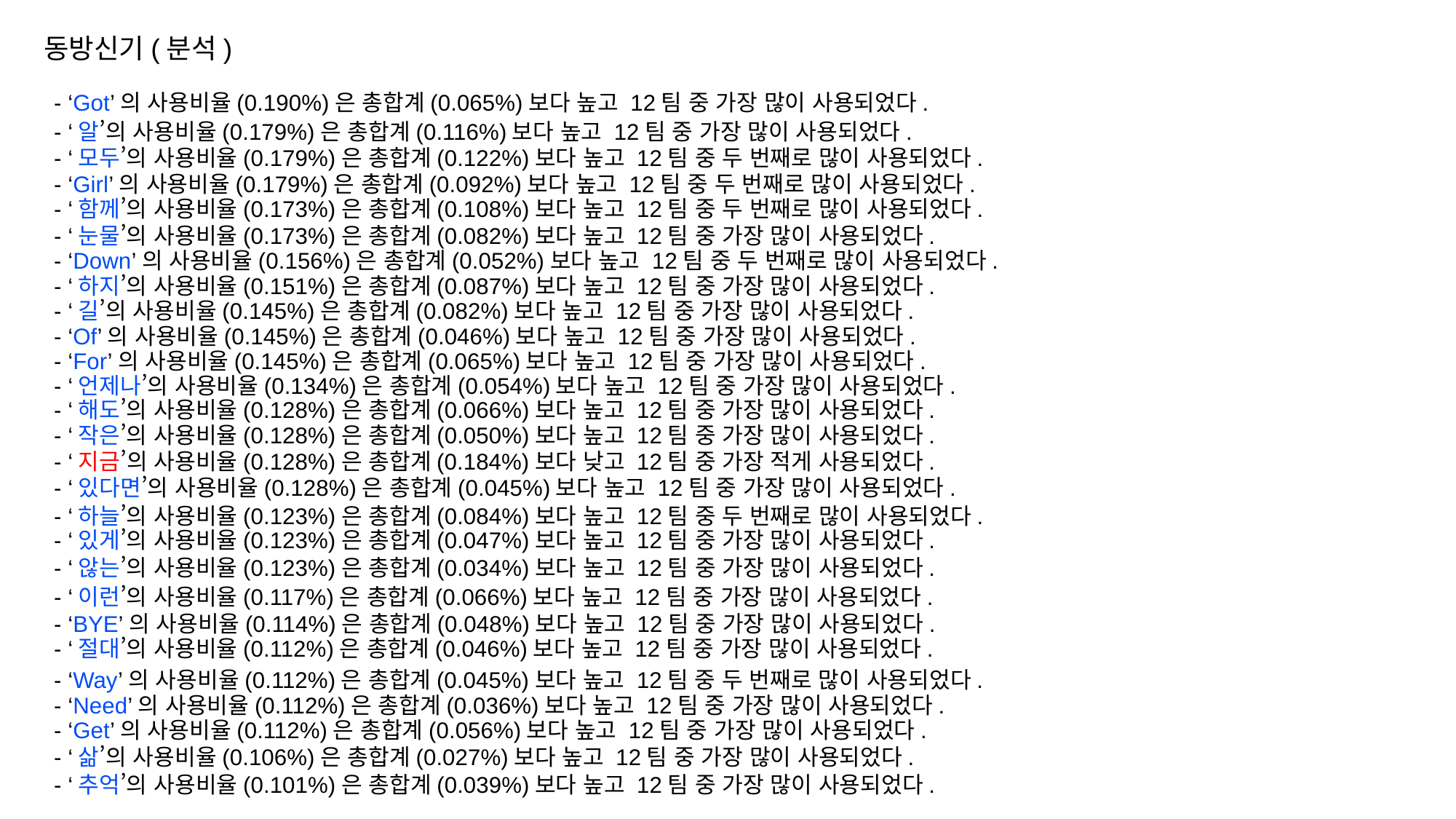

동방신기(분석)
- ‘Got’의 사용비율(0.190%)은 총합계(0.065%)보다 높고 12팀 중 가장 많이 사용되었다.
- ‘알’의 사용비율(0.179%)은 총합계(0.116%)보다 높고 12팀 중 가장 많이 사용되었다.
- ‘모두’의 사용비율(0.179%)은 총합계(0.122%)보다 높고 12팀 중 두 번째로 많이 사용되었다.
- ‘Girl’의 사용비율(0.179%)은 총합계(0.092%)보다 높고 12팀 중 두 번째로 많이 사용되었다.
- ‘함께’의 사용비율(0.173%)은 총합계(0.108%)보다 높고 12팀 중 두 번째로 많이 사용되었다.
- ‘눈물’의 사용비율(0.173%)은 총합계(0.082%)보다 높고 12팀 중 가장 많이 사용되었다.
- ‘Down’의 사용비율(0.156%)은 총합계(0.052%)보다 높고 12팀 중 두 번째로 많이 사용되었다.
- ‘하지’의 사용비율(0.151%)은 총합계(0.087%)보다 높고 12팀 중 가장 많이 사용되었다.
- ‘길’의 사용비율(0.145%)은 총합계(0.082%)보다 높고 12팀 중 가장 많이 사용되었다.
- ‘Of’의 사용비율(0.145%)은 총합계(0.046%)보다 높고 12팀 중 가장 많이 사용되었다.
- ‘For’의 사용비율(0.145%)은 총합계(0.065%)보다 높고 12팀 중 가장 많이 사용되었다.
- ‘언제나’의 사용비율(0.134%)은 총합계(0.054%)보다 높고 12팀 중 가장 많이 사용되었다.
- ‘해도’의 사용비율(0.128%)은 총합계(0.066%)보다 높고 12팀 중 가장 많이 사용되었다.
- ‘작은’의 사용비율(0.128%)은 총합계(0.050%)보다 높고 12팀 중 가장 많이 사용되었다.
- ‘지금’의 사용비율(0.128%)은 총합계(0.184%)보다 낮고 12팀 중 가장 적게 사용되었다.
- ‘있다면’의 사용비율(0.128%)은 총합계(0.045%)보다 높고 12팀 중 가장 많이 사용되었다.
- ‘하늘’의 사용비율(0.123%)은 총합계(0.084%)보다 높고 12팀 중 두 번째로 많이 사용되었다.
- ‘있게’의 사용비율(0.123%)은 총합계(0.047%)보다 높고 12팀 중 가장 많이 사용되었다.
- ‘않는’의 사용비율(0.123%)은 총합계(0.034%)보다 높고 12팀 중 가장 많이 사용되었다.
- ‘이런’의 사용비율(0.117%)은 총합계(0.066%)보다 높고 12팀 중 가장 많이 사용되었다.
- ‘BYE’의 사용비율(0.114%)은 총합계(0.048%)보다 높고 12팀 중 가장 많이 사용되었다.
- ‘절대’의 사용비율(0.112%)은 총합계(0.046%)보다 높고 12팀 중 가장 많이 사용되었다.
- ‘Way’의 사용비율(0.112%)은 총합계(0.045%)보다 높고 12팀 중 두 번째로 많이 사용되었다.
- ‘Need’의 사용비율(0.112%)은 총합계(0.036%)보다 높고 12팀 중 가장 많이 사용되었다.
- ‘Get’의 사용비율(0.112%)은 총합계(0.056%)보다 높고 12팀 중 가장 많이 사용되었다.
- ‘삶’의 사용비율(0.106%)은 총합계(0.027%)보다 높고 12팀 중 가장 많이 사용되었다.
- ‘추억’의 사용비율(0.101%)은 총합계(0.039%)보다 높고 12팀 중 가장 많이 사용되었다.